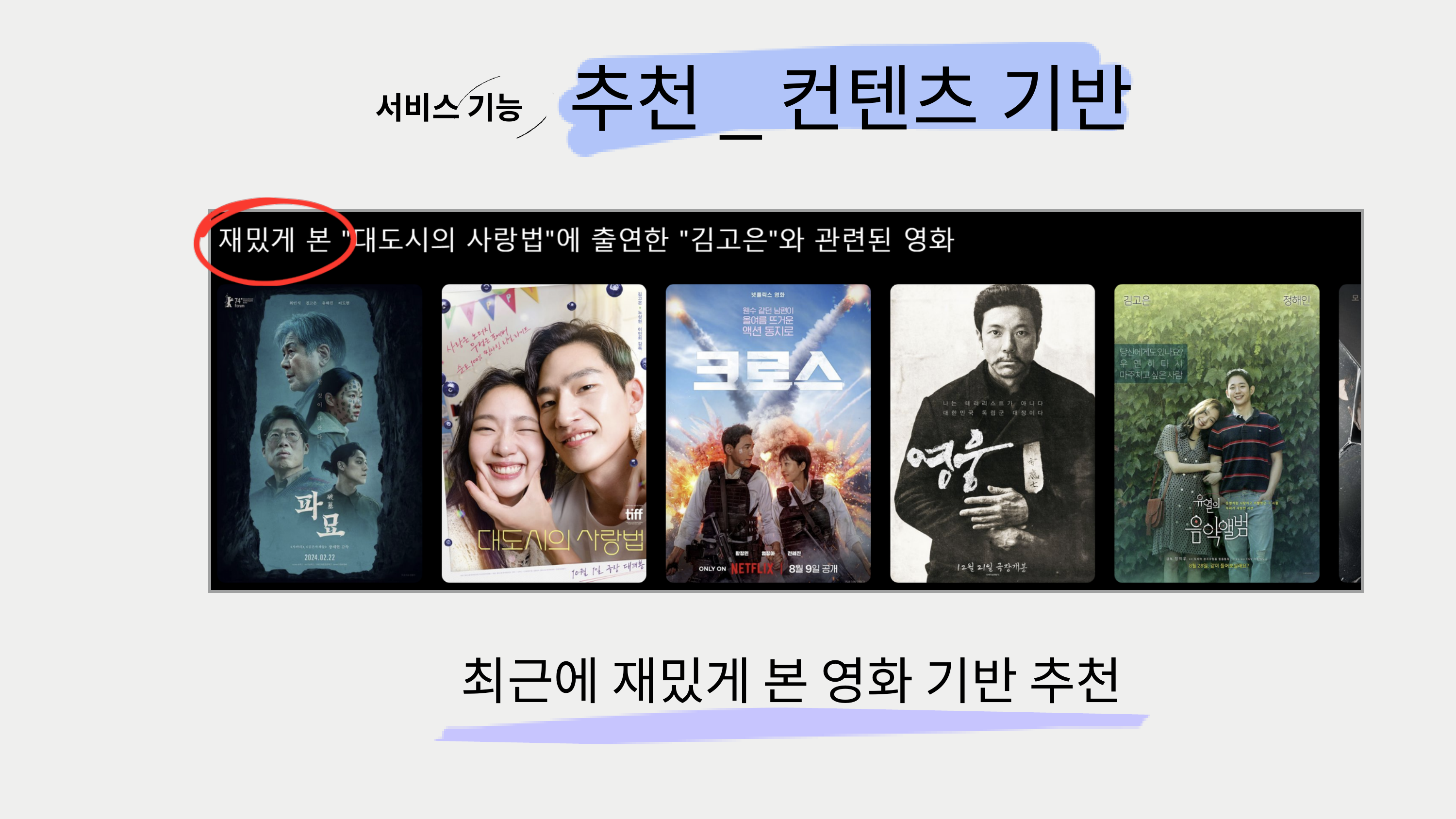

추천_컨텐츠 기반

서비스 기능

최근에 재밌게 본 영화 기반 추천